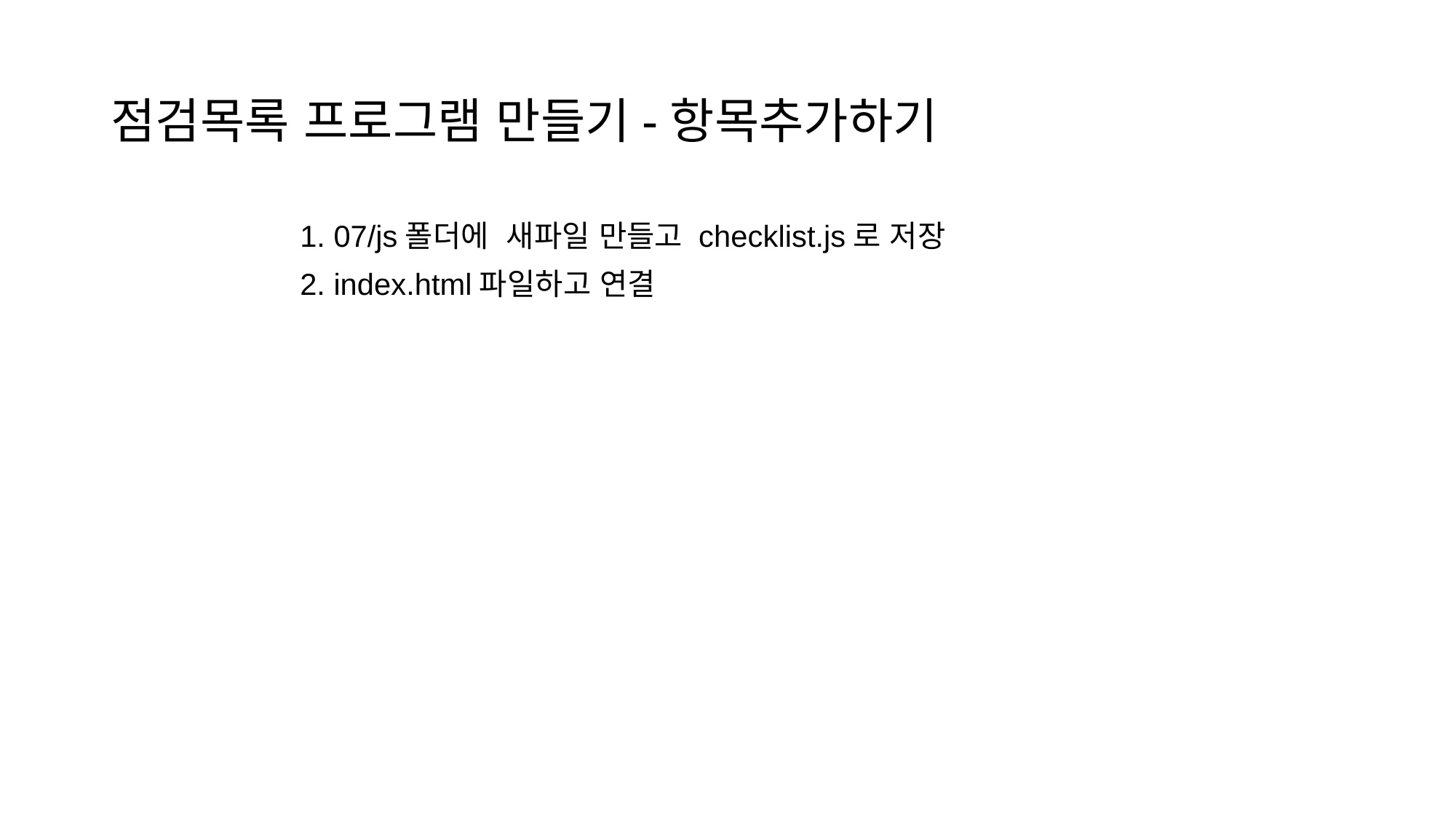

# 점검목록 프로그램 만들기-항목추가하기
1. 07/js폴더에  새파일 만들고 checklist.js로 저장
2. index.html파일하고 연결